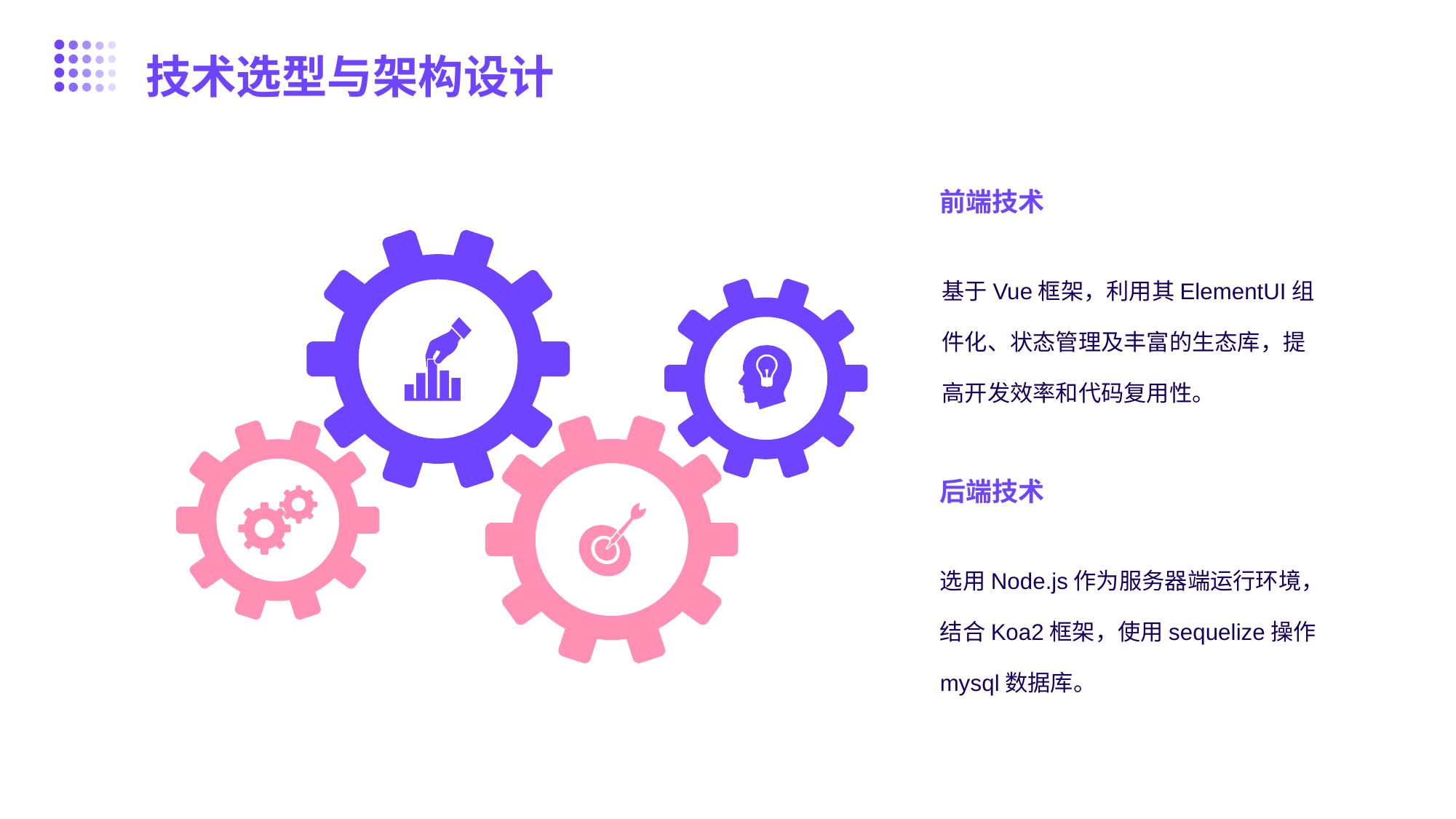

技术选型与架构设计

前端技术
基于Vue框架，利用其ElementUI组件化、状态管理及丰富的生态库，提高开发效率和代码复用性。

后端技术

选用Node.js作为服务器端运行环境，结合Koa2框架，使用sequelize操作mysql数据库。